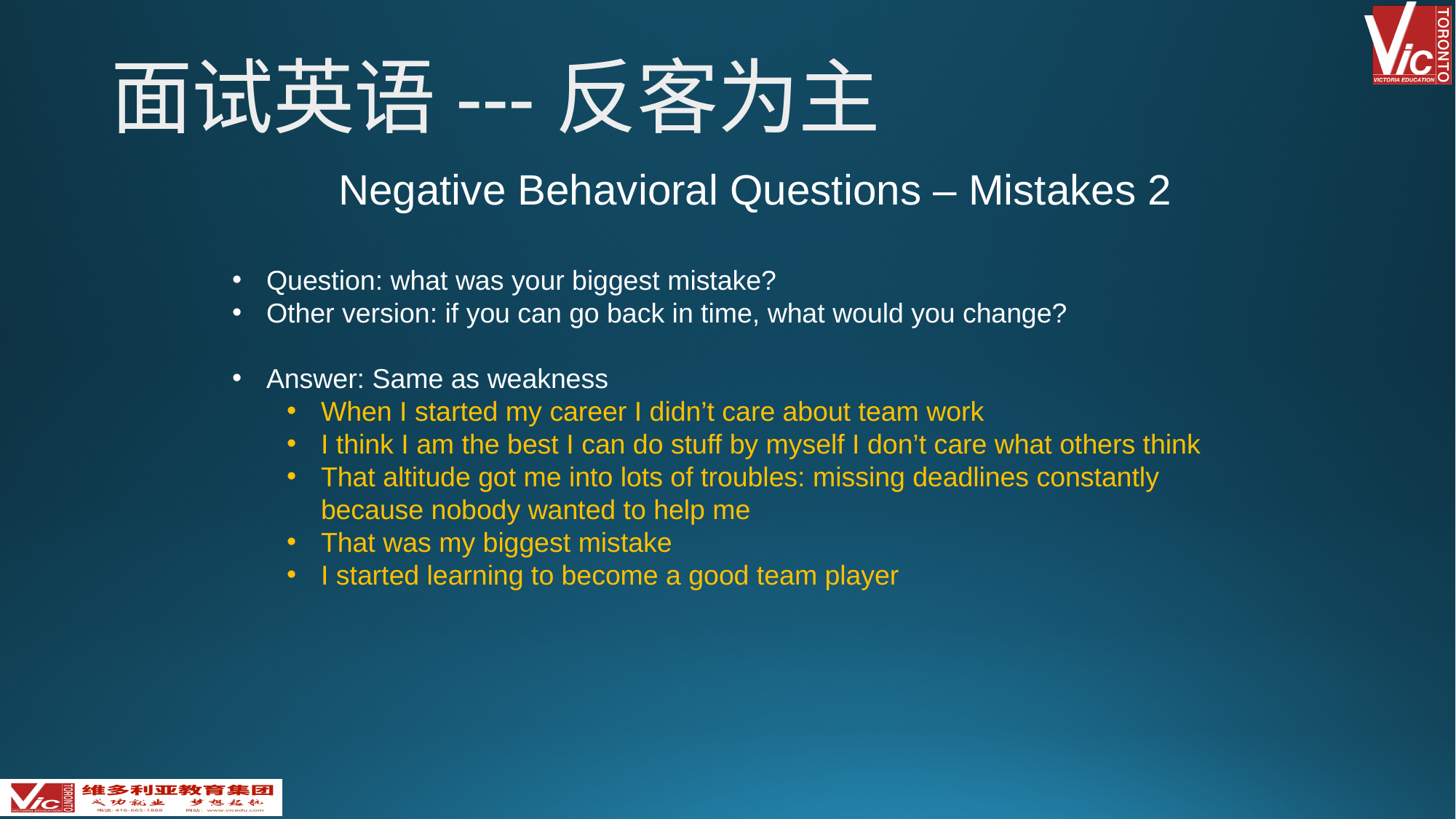

面试英语---反客为主
Negative Behavioral Questions – Mistakes 2
Question: what was your biggest mistake?
Other version: if you can go back in time, what would you change?

Answer: Same as weakness
When I started my career I didn’t care about team work
I think I am the best I can do stuff by myself I don’t care what others think
That altitude got me into lots of troubles: missing deadlines constantly because nobody wanted to help me
That was my biggest mistake
I started learning to become a good team player